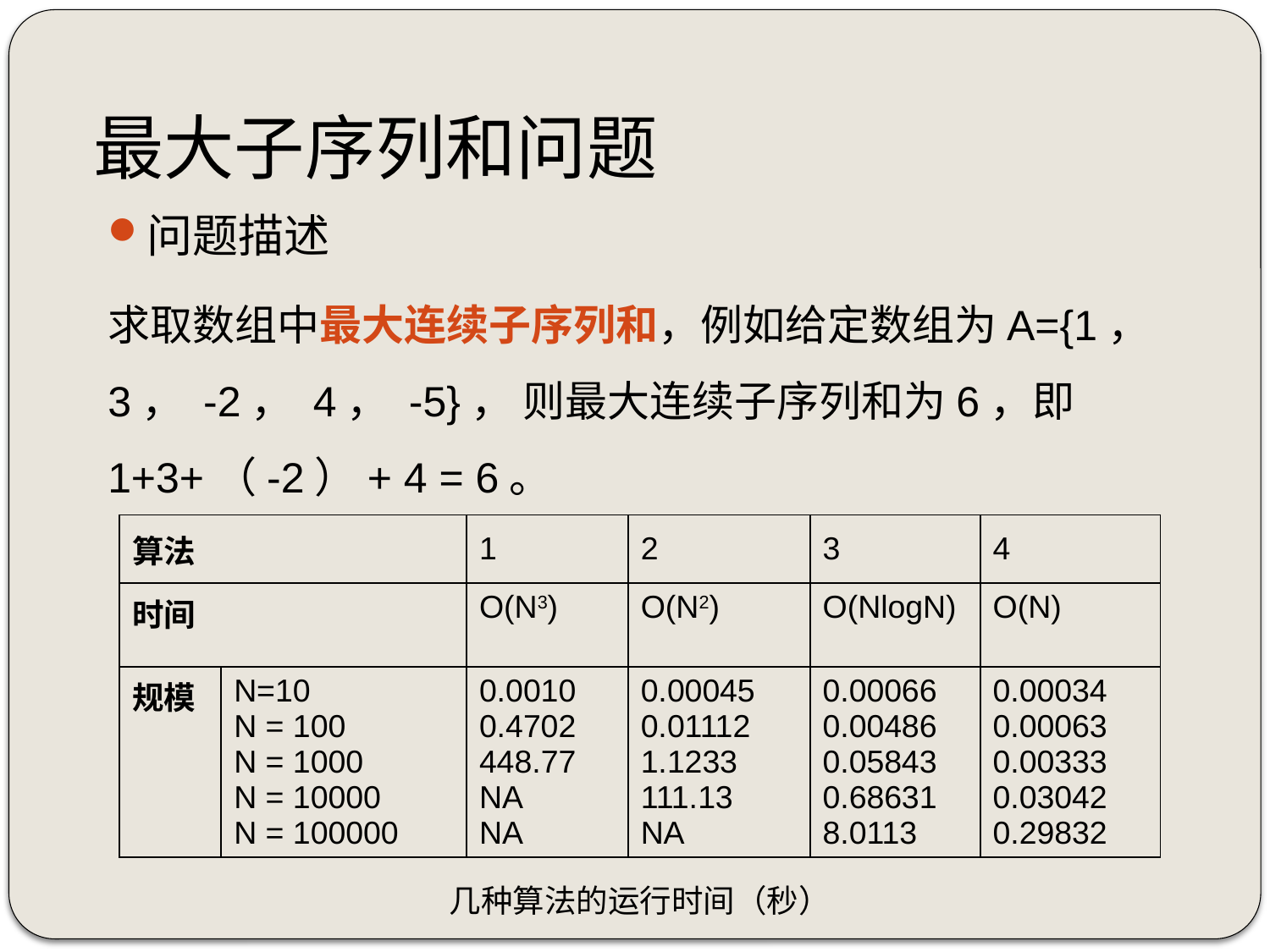

# 最大子序列和问题
问题描述
求取数组中最大连续子序列和，例如给定数组为A={1， 3， -2， 4， -5}， 则最大连续子序列和为6，即1+3+（-2）+ 4 = 6。
| 算法 |  | 1 | 2 | 3 | 4 |
| --- | --- | --- | --- | --- | --- |
| 时间 |  | O(N3) | O(N2) | O(NlogN) | O(N) |
| 规模 | N=10 N = 100 N = 1000 N = 10000 N = 100000 | 0.0010 0.4702 448.77 NA NA | 0.00045 0.01112 1.1233 111.13 NA | 0.00066 0.00486 0.05843 0.68631 8.0113 | 0.00034 0.00063 0.00333 0.03042 0.29832 |
几种算法的运行时间（秒）